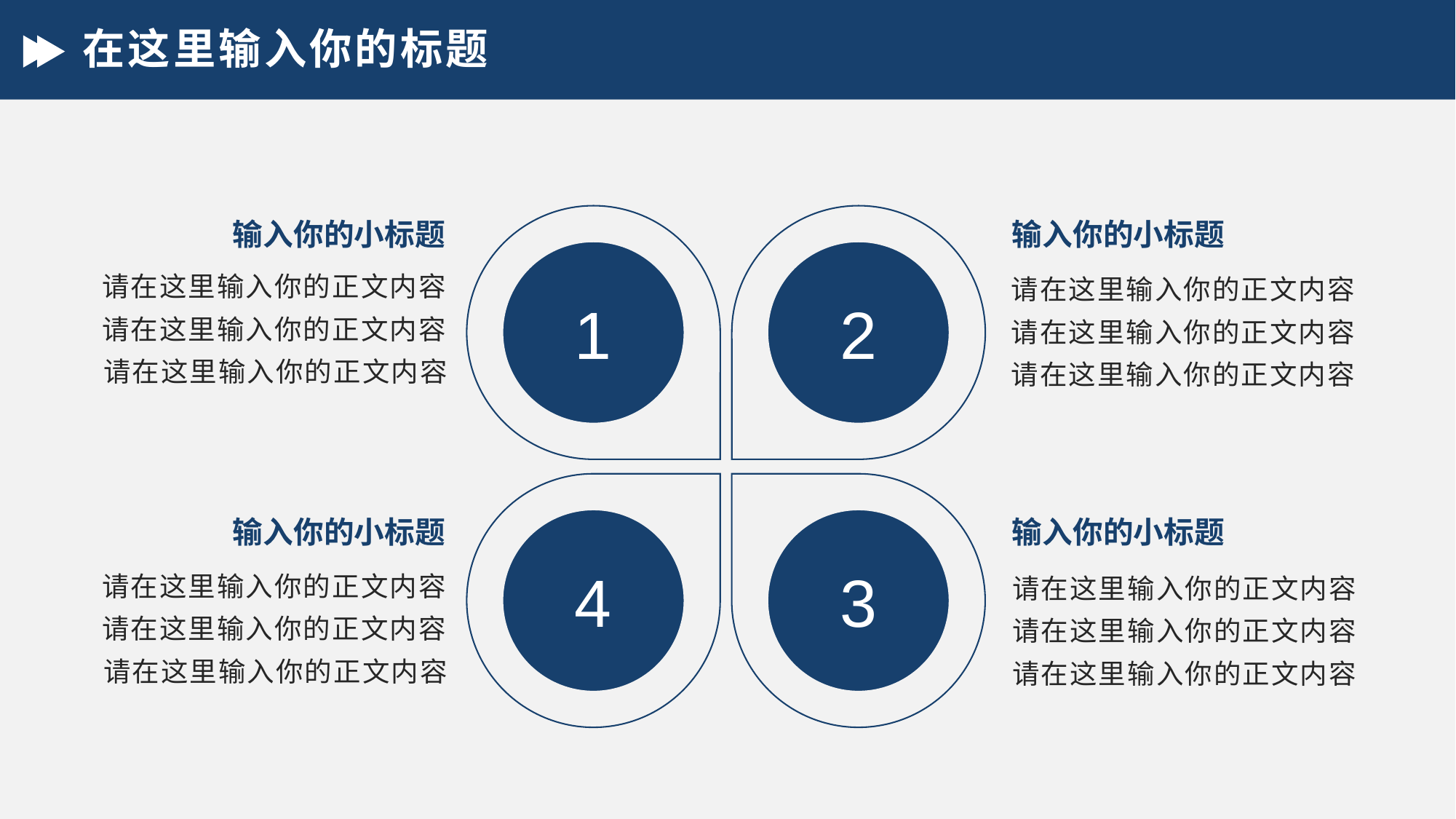

# 在这里输入你的标题

1
2
4
3
输入你的小标题
输入你的小标题
请在这里输入你的正文内容请在这里输入你的正文内容请在这里输入你的正文内容
请在这里输入你的正文内容请在这里输入你的正文内容请在这里输入你的正文内容
输入你的小标题
输入你的小标题
请在这里输入你的正文内容请在这里输入你的正文内容请在这里输入你的正文内容
请在这里输入你的正文内容请在这里输入你的正文内容请在这里输入你的正文内容